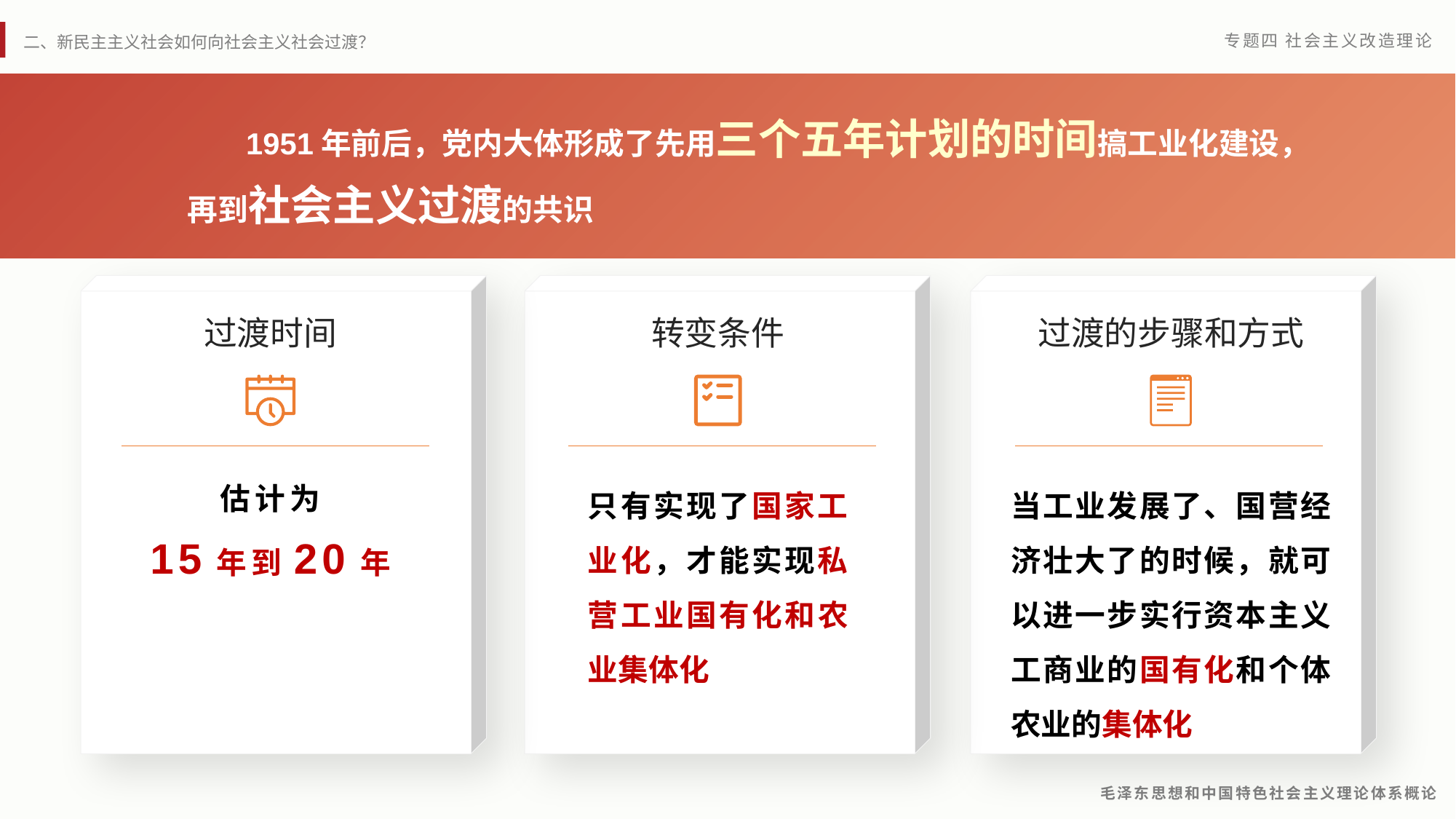

1951年前后，党内大体形成了先用三个五年计划的时间搞工业化建设，再到社会主义过渡的共识

过渡时间
转变条件
过渡的步骤和方式

估计为
15年到20年
只有实现了国家工业化，才能实现私营工业国有化和农业集体化
当工业发展了、国营经济壮大了的时候，就可以进一步实行资本主义工商业的国有化和个体农业的集体化